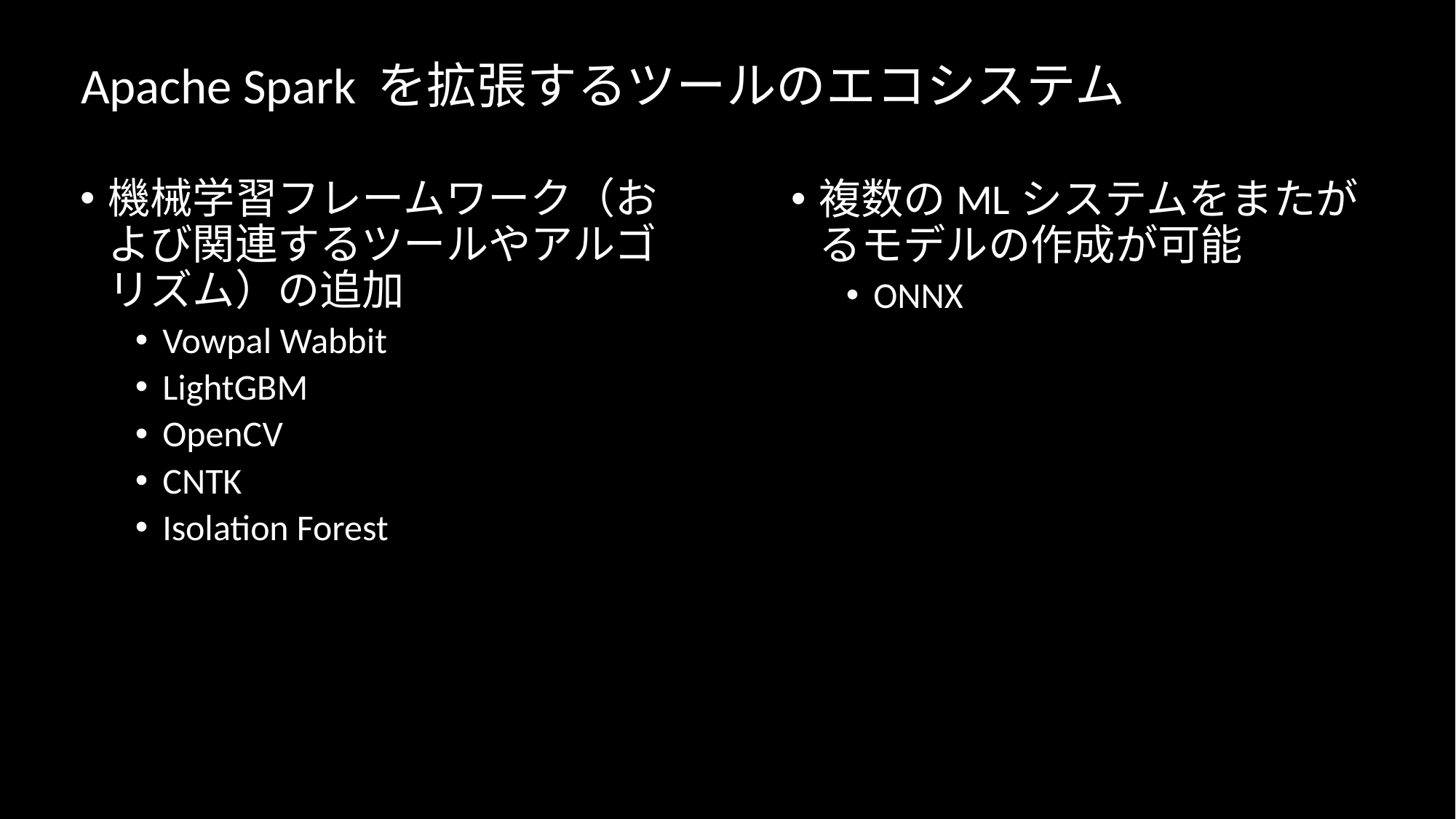

# Apache Spark を拡張するツールのエコシステム
機械学習フレームワーク（および関連するツールやアルゴリズム）の追加
Vowpal Wabbit
LightGBM
OpenCV
CNTK
Isolation Forest
複数のMLシステムをまたがるモデルの作成が可能
ONNX